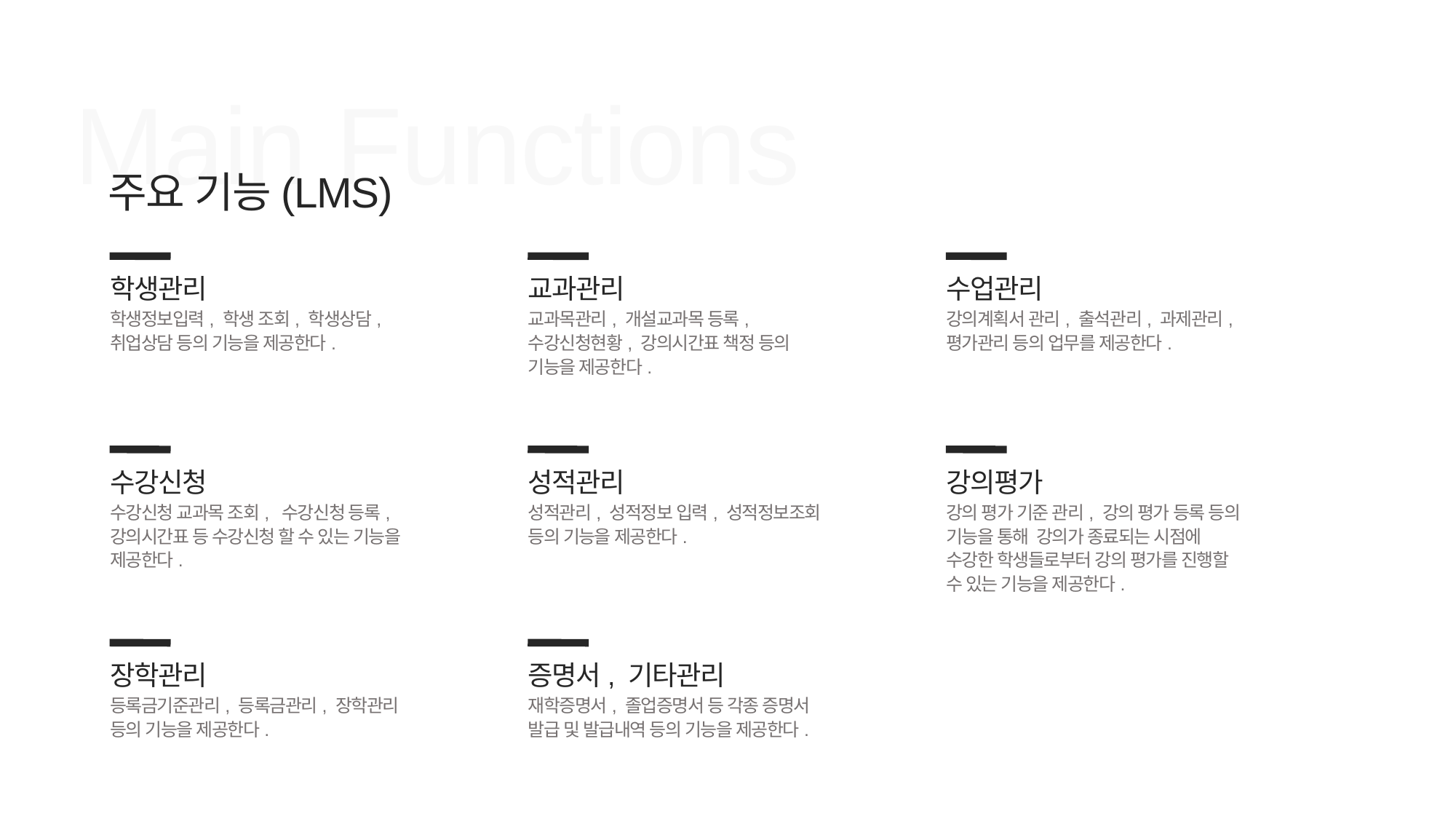

Main Functions

주요 기능(LMS)
학생관리
학생정보입력, 학생 조회, 학생상담, 취업상담 등의 기능을 제공한다.
교과관리
교과목관리, 개설교과목 등록, 수강신청현황, 강의시간표 책정 등의 기능을 제공한다.
수업관리
강의계획서 관리, 출석관리, 과제관리, 평가관리 등의 업무를 제공한다.
수강신청
수강신청 교과목 조회,  수강신청 등록, 강의시간표 등 수강신청 할 수 있는 기능을 제공한다.
성적관리
성적관리, 성적정보 입력, 성적정보조회 등의 기능을 제공한다.
강의평가
강의 평가 기준 관리, 강의 평가 등록 등의 기능을 통해  강의가 종료되는 시점에 수강한 학생들로부터 강의 평가를 진행할 수 있는 기능을 제공한다.
장학관리
등록금기준관리, 등록금관리, 장학관리 등의 기능을 제공한다.
증명서, 기타관리
재학증명서, 졸업증명서 등 각종 증명서 발급 및 발급내역 등의 기능을 제공한다.